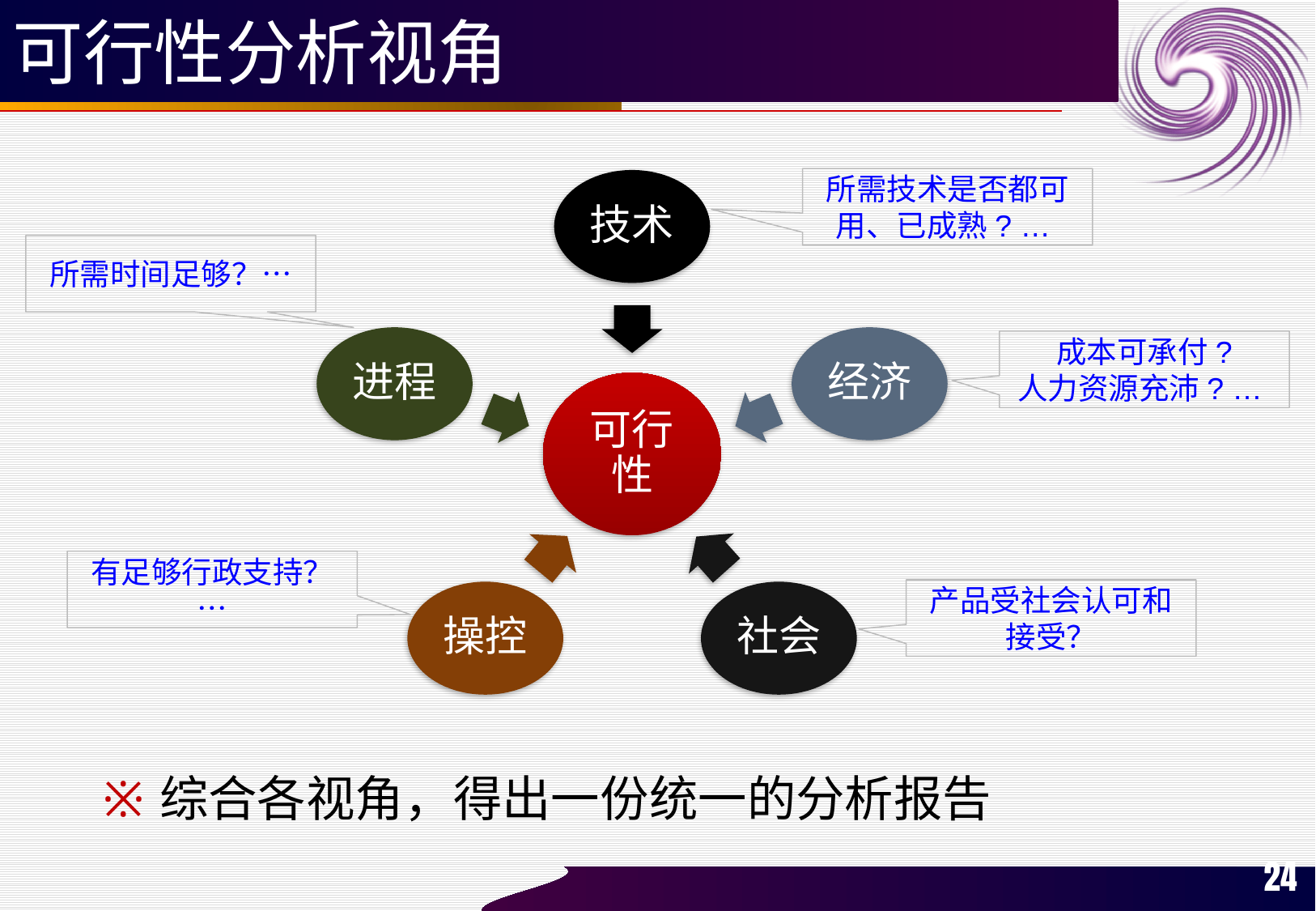

# 可行性分析视角
所需技术是否都可用、已成熟? …

技术

进程

经济

可行性

操控

社会
所需时间足够？…
成本可承付?
人力资源充沛? …
有足够行政支持？…
产品受社会认可和接受？
综合各视角，得出一份统一的分析报告
24